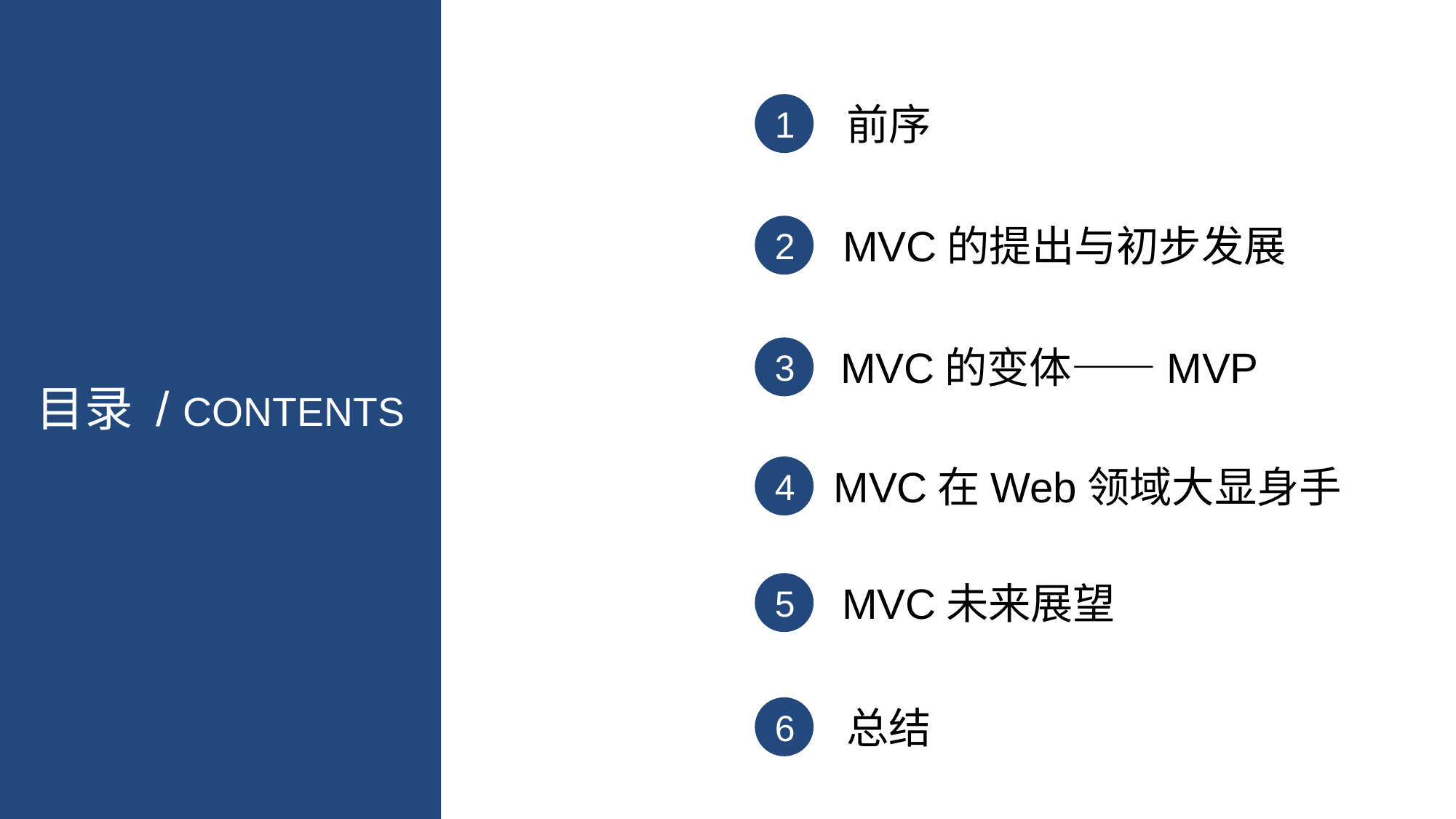

前序
1
MVC的提出与初步发展
2
MVC的变体——MVP
3
目录 / CONTENTS
MVC在Web领域大显身手
4
MVC未来展望
5
总结
6